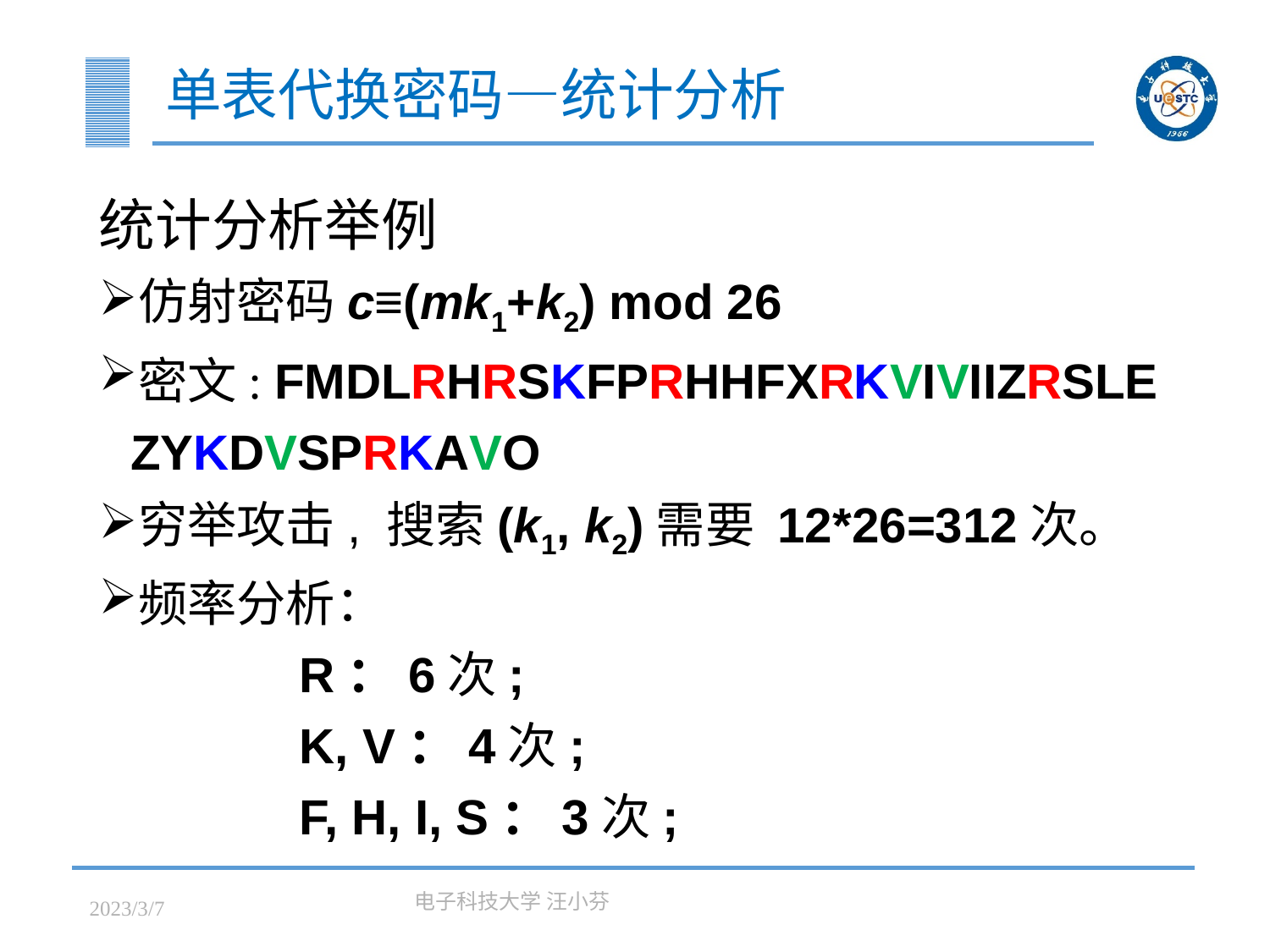

# 单表代换密码—统计分析
统计分析举例
仿射密码c≡(mk1+k2) mod 26
密文: FMDLRHRSKFPRHHFXRKVIVIIZRSLE ZYKDVSPRKAVO
穷举攻击, 搜索(k1, k2)需要 12*26=312次。
频率分析：
          R：6次;
          K, V：4次;
          F, H, I, S：3次;

2023/3/7
电子科技大学 汪小芬